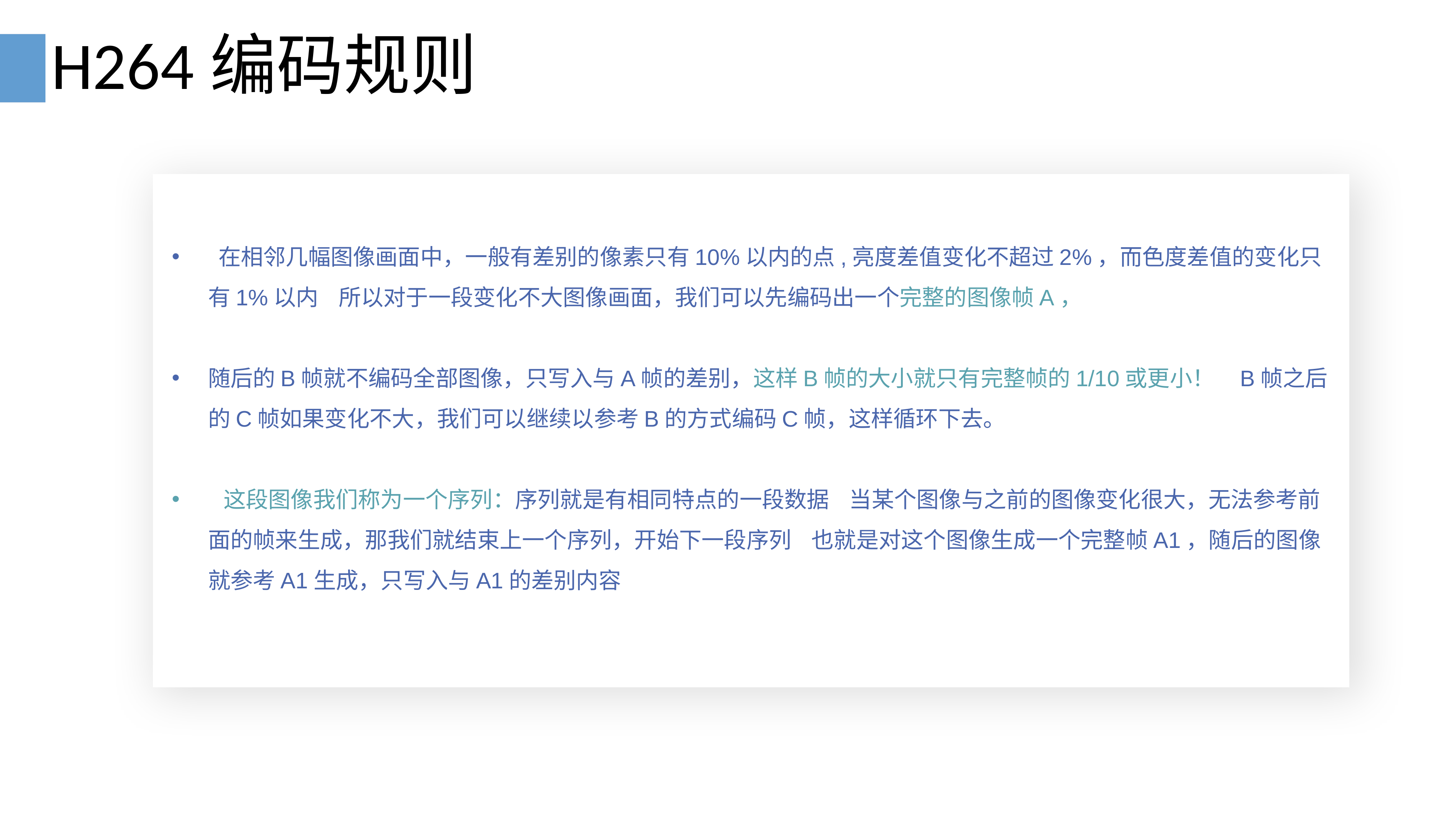

# H264编码规则

 在相邻几幅图像画面中，一般有差别的像素只有10%以内的点,亮度差值变化不超过2%，而色度差值的变化只有1%以内    所以对于一段变化不大图像画面，我们可以先编码出一个完整的图像帧A，

随后的B帧就不编码全部图像，只写入与A帧的差别，这样B帧的大小就只有完整帧的1/10或更小！    B帧之后的C帧如果变化不大，我们可以继续以参考B的方式编码C帧，这样循环下去。

  这段图像我们称为一个序列：序列就是有相同特点的一段数据    当某个图像与之前的图像变化很大，无法参考前面的帧来生成，那我们就结束上一个序列，开始下一段序列    也就是对这个图像生成一个完整帧A1，随后的图像就参考A1生成，只写入与A1的差别内容